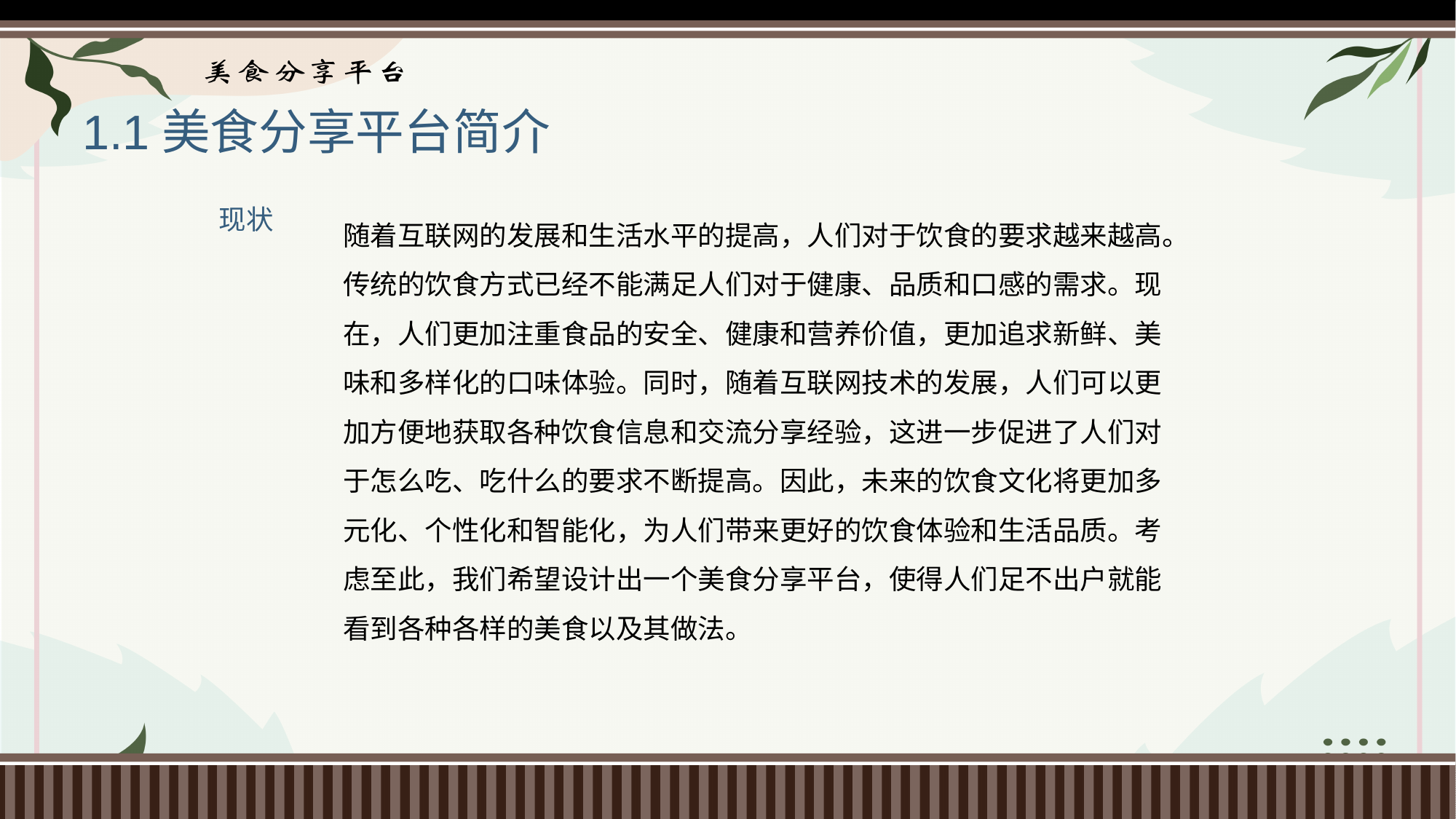

1.1美食分享平台简介
现状

随着互联网的发展和生活水平的提高，人们对于饮食的要求越来越高。传统的饮食方式已经不能满足人们对于健康、品质和口感的需求。现在，人们更加注重食品的安全、健康和营养价值，更加追求新鲜、美味和多样化的口味体验。同时，随着互联网技术的发展，人们可以更加方便地获取各种饮食信息和交流分享经验，这进一步促进了人们对于怎么吃、吃什么的要求不断提高。因此，未来的饮食文化将更加多元化、个性化和智能化，为人们带来更好的饮食体验和生活品质。考虑至此，我们希望设计出一个美食分享平台，使得人们足不出户就能看到各种各样的美食以及其做法。